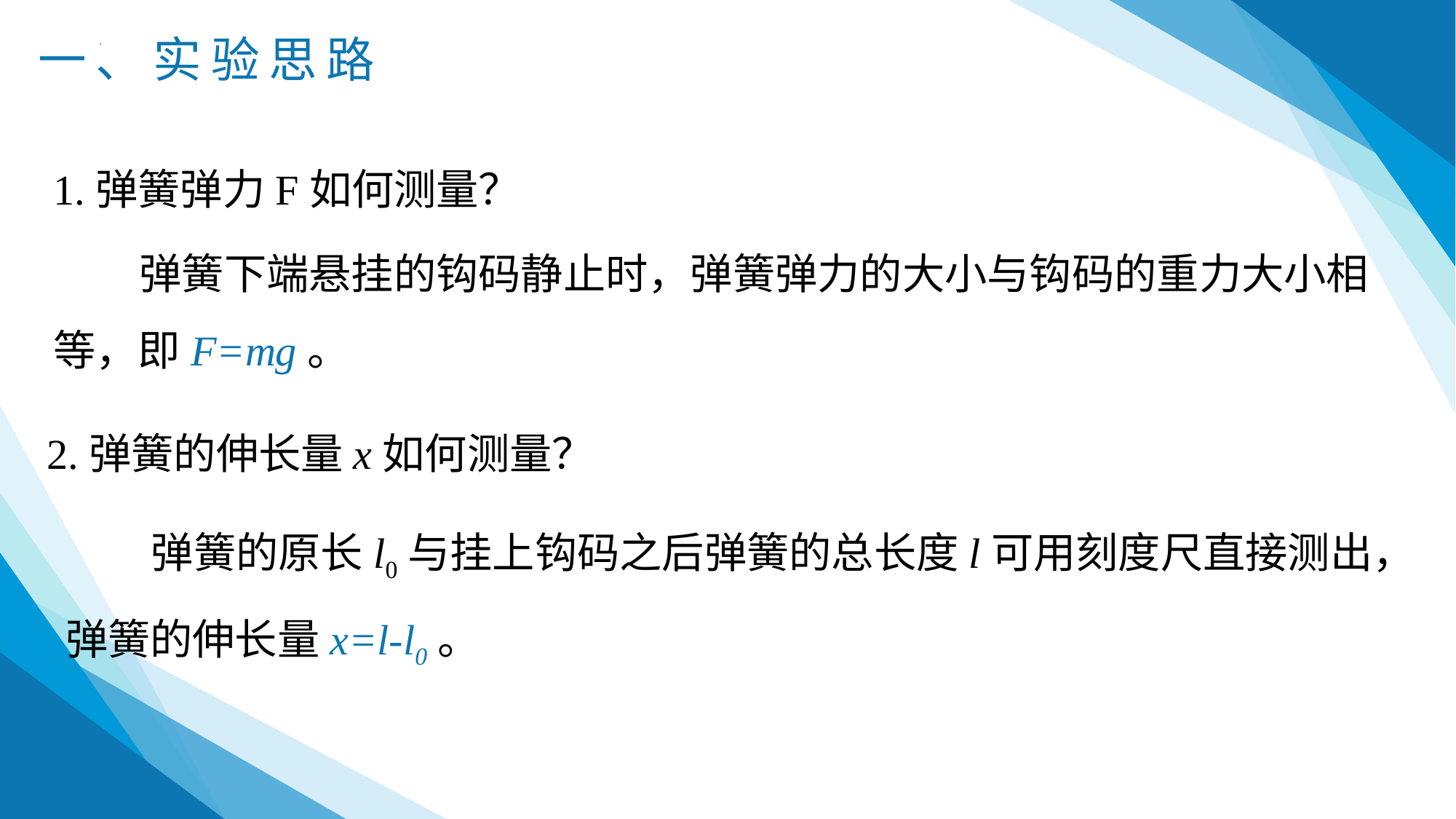

一、实验思路
1.弹簧弹力F如何测量？
        弹簧下端悬挂的钩码静止时，弹簧弹力的大小与钩码的重力大小相等，即F=mg。
2.弹簧的伸长量x如何测量？
        弹簧的原长l0与挂上钩码之后弹簧的总长度l可用刻度尺直接测出，弹簧的伸长量x=l-l0。